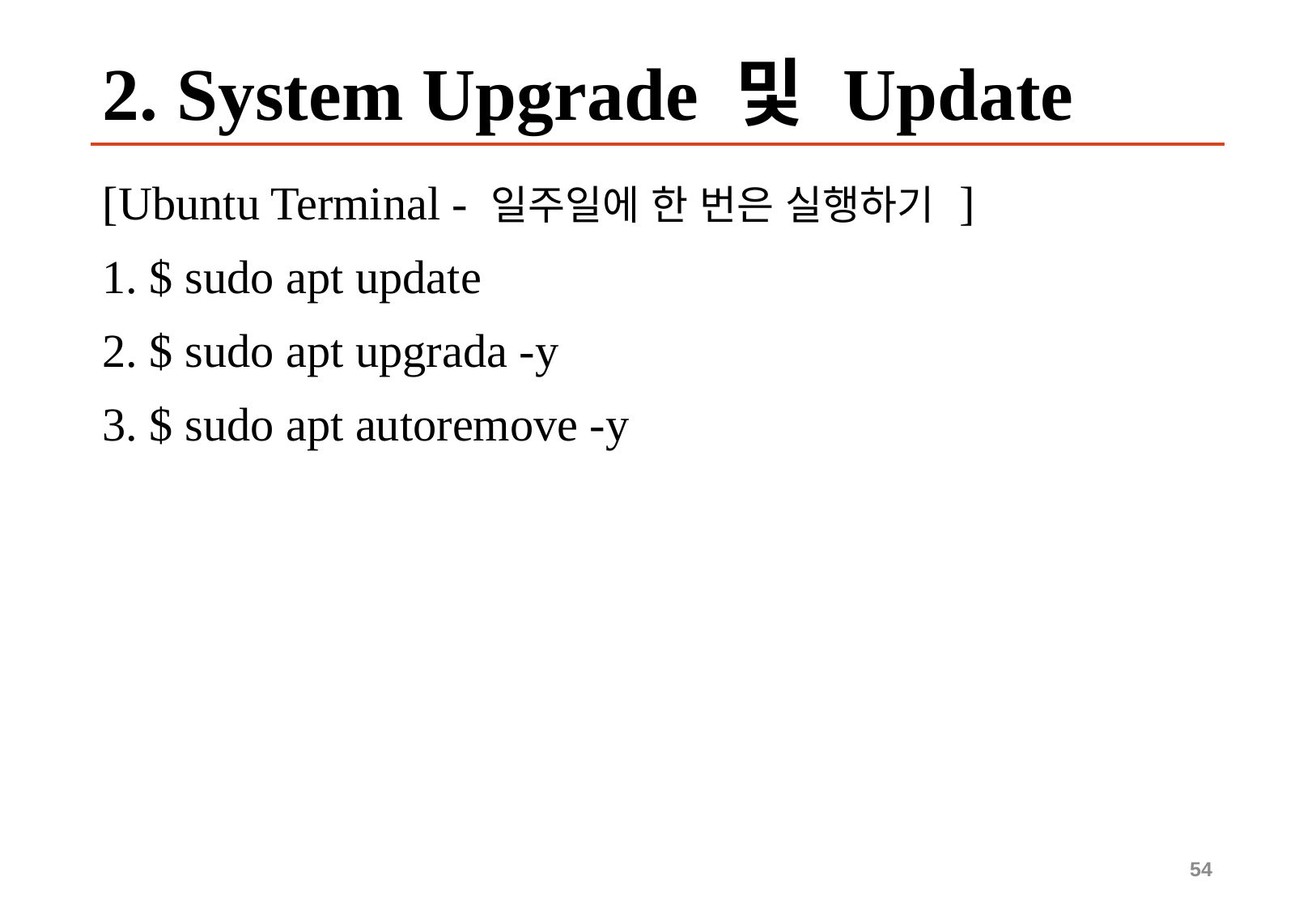

# 2. System Upgrade 및 Update
[Ubuntu Terminal - 일주일에 한 번은 실행하기 ]
1. $ sudo apt update
2. $ sudo apt upgrada -y
3. $ sudo apt autoremove -y
54